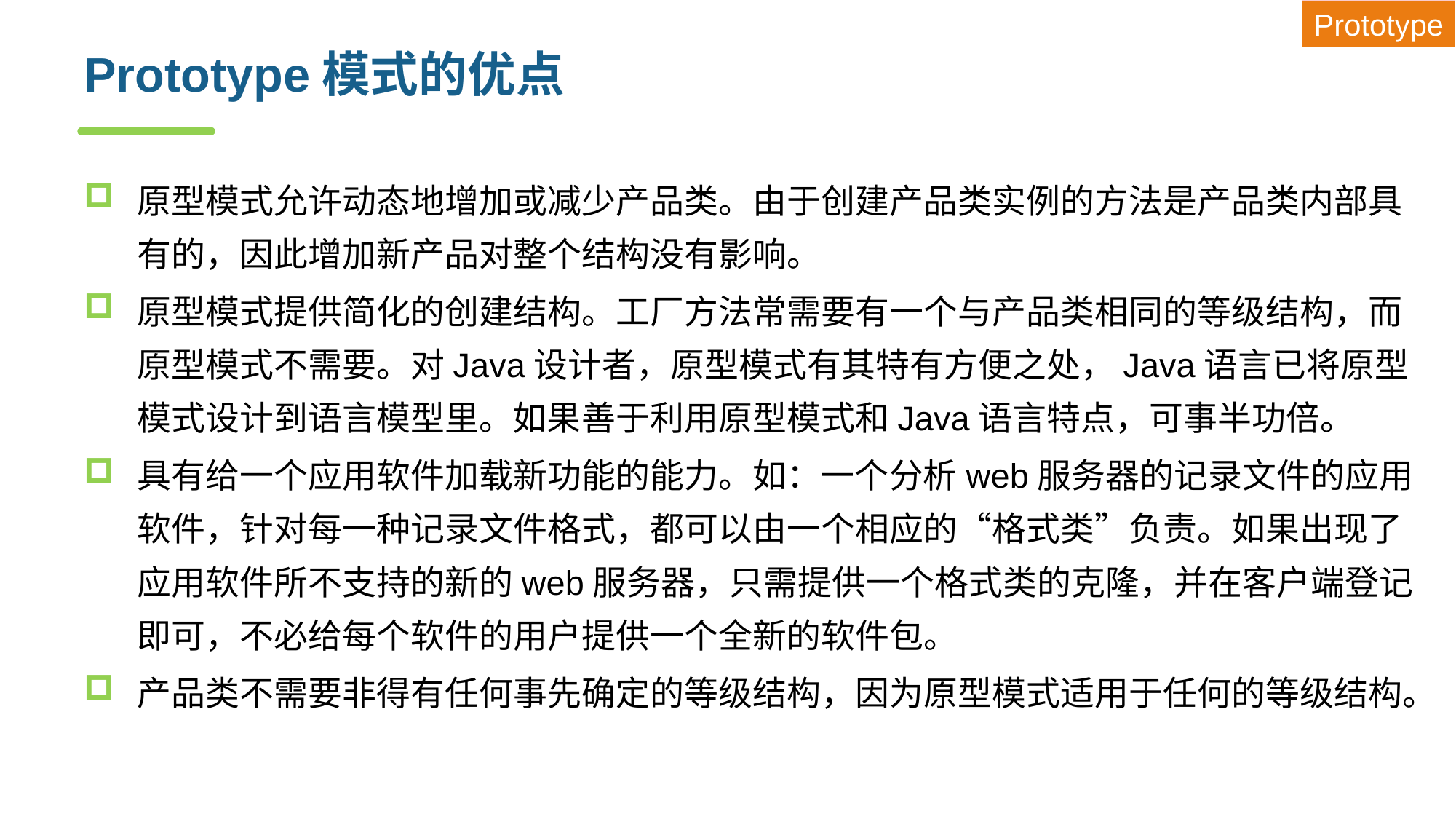

Prototype
# Prototype模式的优点
原型模式允许动态地增加或减少产品类。由于创建产品类实例的方法是产品类内部具有的，因此增加新产品对整个结构没有影响。
原型模式提供简化的创建结构。工厂方法常需要有一个与产品类相同的等级结构，而原型模式不需要。对Java设计者，原型模式有其特有方便之处，Java语言已将原型模式设计到语言模型里。如果善于利用原型模式和Java语言特点，可事半功倍。
具有给一个应用软件加载新功能的能力。如：一个分析web服务器的记录文件的应用软件，针对每一种记录文件格式，都可以由一个相应的“格式类”负责。如果出现了应用软件所不支持的新的web服务器，只需提供一个格式类的克隆，并在客户端登记即可，不必给每个软件的用户提供一个全新的软件包。
产品类不需要非得有任何事先确定的等级结构，因为原型模式适用于任何的等级结构。
64